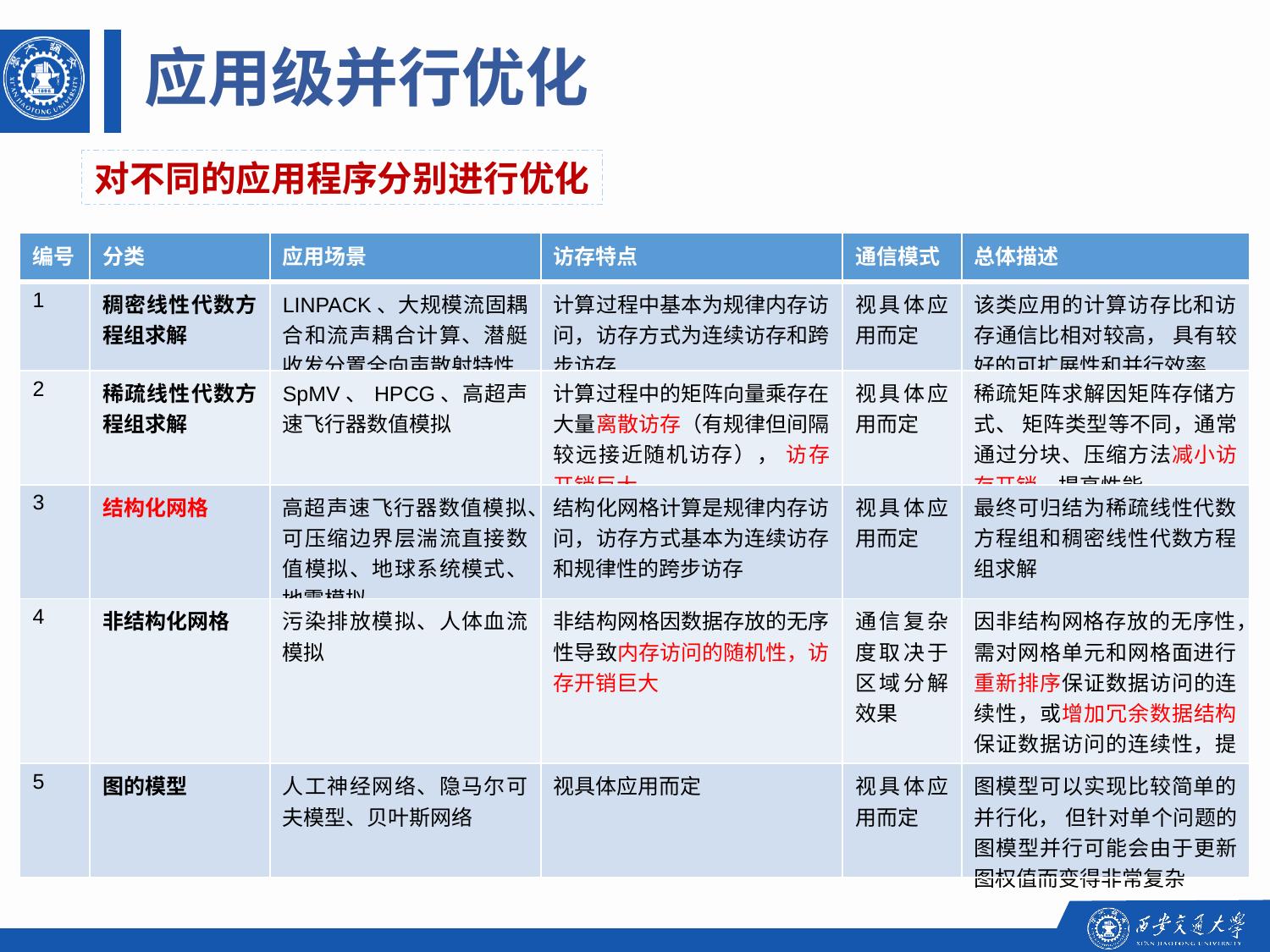

应用级并行优化
对不同的应用程序分别进行优化
| 编号 | 分类 | 应用场景 | 访存特点 | 通信模式 | 总体描述 |
| --- | --- | --- | --- | --- | --- |
| 1 | 稠密线性代数方程组求解 | LINPACK、大规模流固耦合和流声耦合计算、潜艇收发分置全向声散射特性 | 计算过程中基本为规律内存访问，访存方式为连续访存和跨步访存 | 视具体应用而定 | 该类应用的计算访存比和访存通信比相对较高， 具有较好的可扩展性和并行效率 |
| 2 | 稀疏线性代数方程组求解 | SpMV、HPCG、高超声速飞行器数值模拟 | 计算过程中的矩阵向量乘存在大量离散访存（有规律但间隔较远接近随机访存）， 访存开销巨大 | 视具体应用而定 | 稀疏矩阵求解因矩阵存储方式、 矩阵类型等不同，通常通过分块、压缩方法减小访存开销，提高性能 |
| 3 | 结构化网格 | 高超声速飞行器数值模拟、可压缩边界层湍流直接数值模拟、地球系统模式、地震模拟 | 结构化网格计算是规律内存访问，访存方式基本为连续访存和规律性的跨步访存 | 视具体应用而定 | 最终可归结为稀疏线性代数方程组和稠密线性代数方程组求解 |
| 4 | 非结构化网格 | 污染排放模拟、人体血流模拟 | 非结构网格因数据存放的无序性导致内存访问的随机性，访存开销巨大 | 通信复杂度取决于区域分解效果 | 因非结构网格存放的无序性，需对网格单元和网格面进行重新排序保证数据访问的连续性，或增加冗余数据结构保证数据访问的连续性，提高计算性能 |
| 5 | 图的模型 | 人工神经网络、隐马尔可夫模型、贝叶斯网络 | 视具体应用而定 | 视具体应用而定 | 图模型可以实现比较简单的并行化， 但针对单个问题的图模型并行可能会由于更新图权值而变得非常复杂 |